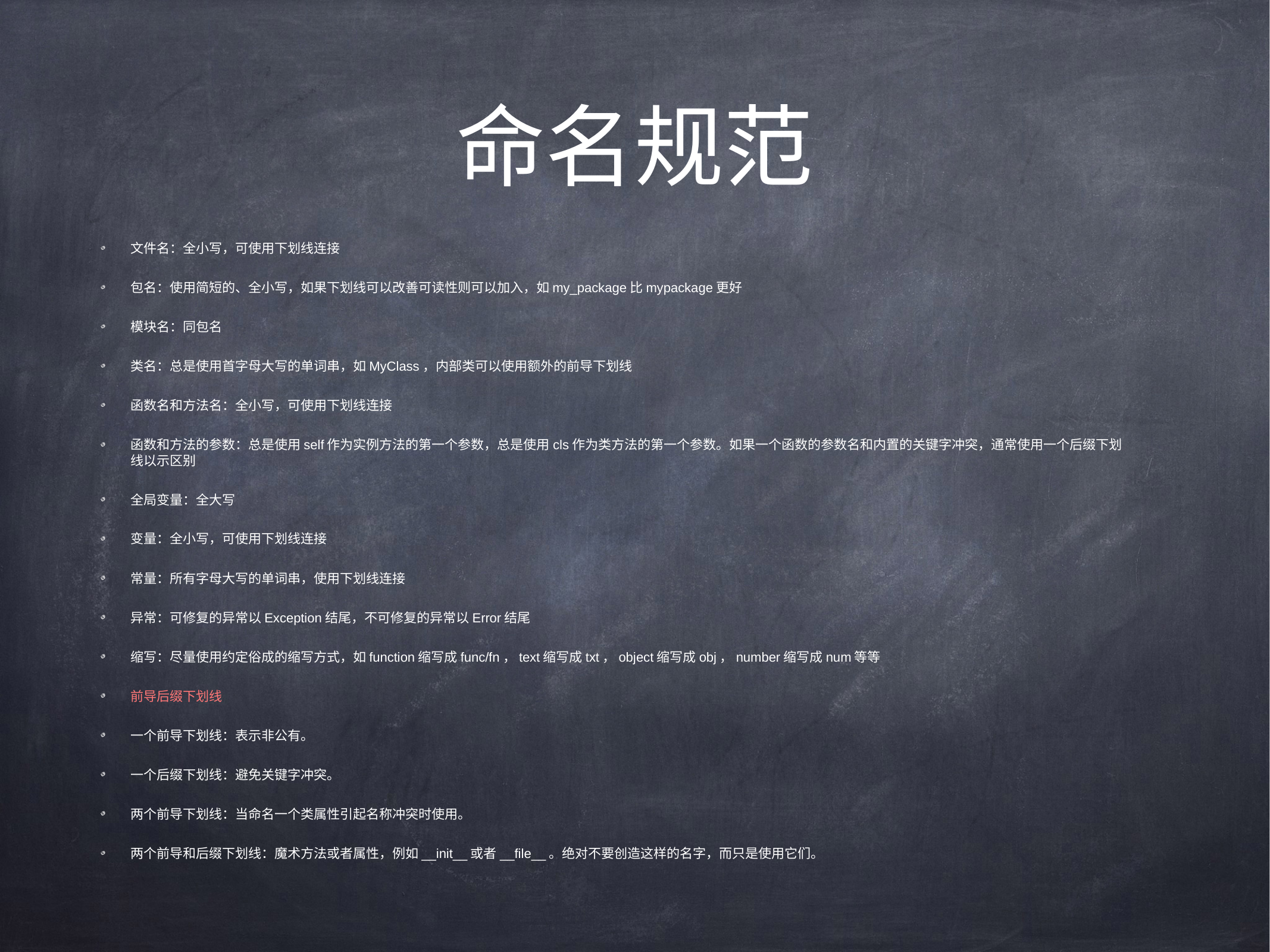

# 命名规范
文件名：全小写，可使用下划线连接
包名：使用简短的、全小写，如果下划线可以改善可读性则可以加入，如my_package比mypackage更好
模块名：同包名
类名：总是使用首字母大写的单词串，如MyClass，内部类可以使用额外的前导下划线
函数名和方法名：全小写，可使用下划线连接
函数和方法的参数：总是使用self作为实例方法的第一个参数，总是使用cls作为类方法的第一个参数。如果一个函数的参数名和内置的关键字冲突，通常使用一个后缀下划线以示区别
全局变量：全大写
变量：全小写，可使用下划线连接
常量：所有字母大写的单词串，使用下划线连接
异常：可修复的异常以Exception结尾，不可修复的异常以Error结尾
缩写：尽量使用约定俗成的缩写方式，如function缩写成func/fn，text缩写成txt，object缩写成obj，number缩写成num等等
前导后缀下划线
一个前导下划线：表示非公有。
一个后缀下划线：避免关键字冲突。
两个前导下划线：当命名一个类属性引起名称冲突时使用。
两个前导和后缀下划线：魔术方法或者属性，例如__init__或者__file__。绝对不要创造这样的名字，而只是使用它们。